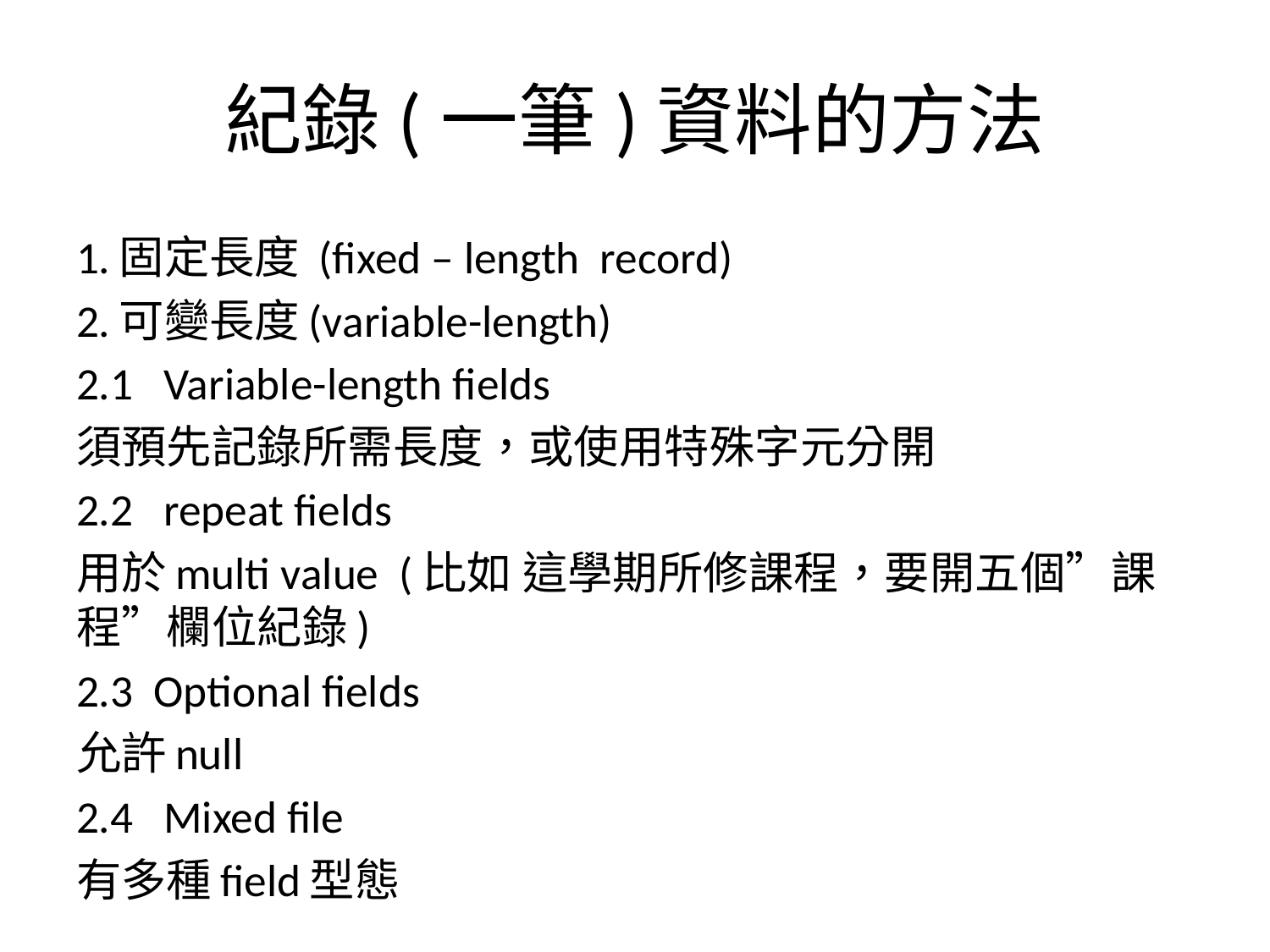

# 紀錄(一筆)資料的方法
1.固定長度 (fixed – length  record)
2.可變長度(variable-length)
2.1   Variable-length fields
須預先記錄所需長度，或使用特殊字元分開
2.2   repeat fields
用於multi value  (比如 這學期所修課程，要開五個”課程”欄位紀錄)
2.3  Optional fields
允許null
2.4   Mixed file
有多種field型態